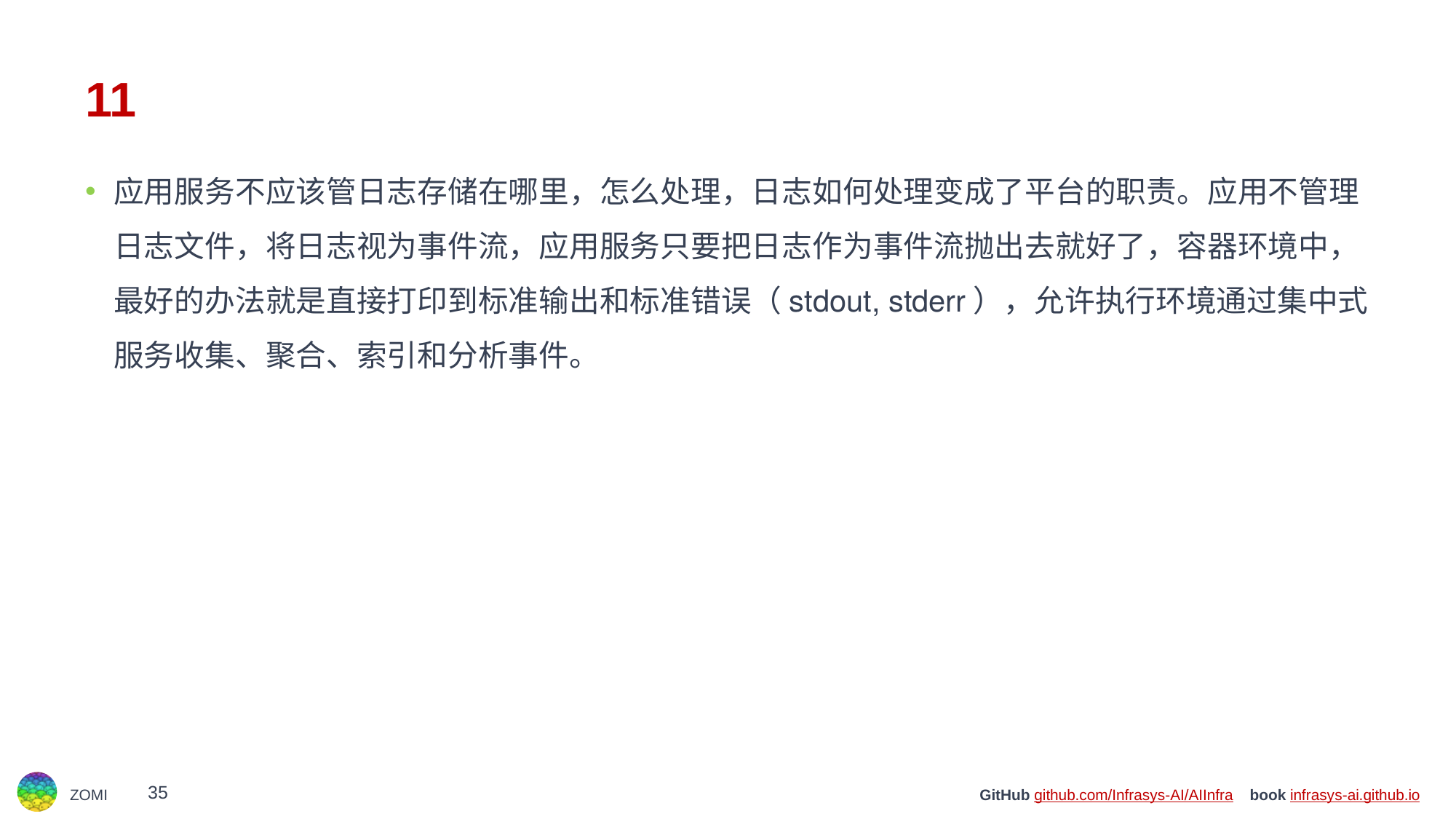

# 11
应用服务不应该管日志存储在哪里，怎么处理，日志如何处理变成了平台的职责。应用不管理日志文件，将日志视为事件流，应用服务只要把日志作为事件流抛出去就好了，容器环境中，最好的办法就是直接打印到标准输出和标准错误（stdout, stderr），允许执行环境通过集中式服务收集、聚合、索引和分析事件。